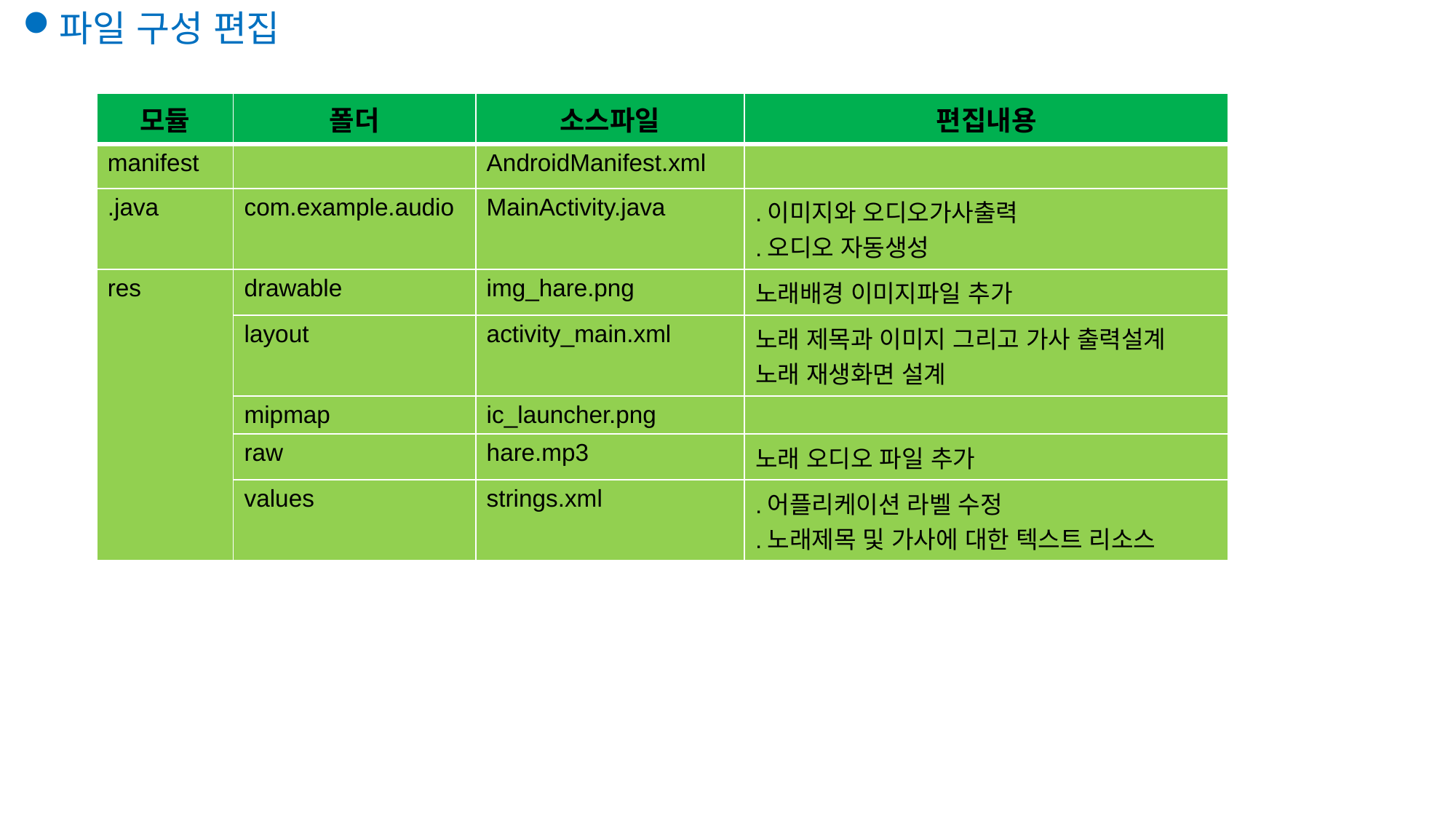

파일 구성 편집
| 모듈 | 폴더 | 소스파일 | 편집내용 |
| --- | --- | --- | --- |
| manifest |  | AndroidManifest.xml |  |
| .java | com.example.audio | MainActivity.java | .이미지와 오디오가사출력 .오디오 자동생성 |
| res | drawable | img\_hare.png | 노래배경 이미지파일 추가 |
|  | layout | activity\_main.xml | 노래 제목과 이미지 그리고 가사 출력설계 노래 재생화면 설계 |
|  | mipmap | ic\_launcher.png |  |
|  | raw | hare.mp3 | 노래 오디오 파일 추가 |
|  | values | strings.xml | .어플리케이션 라벨 수정 .노래제목 및 가사에 대한 텍스트 리소스 |